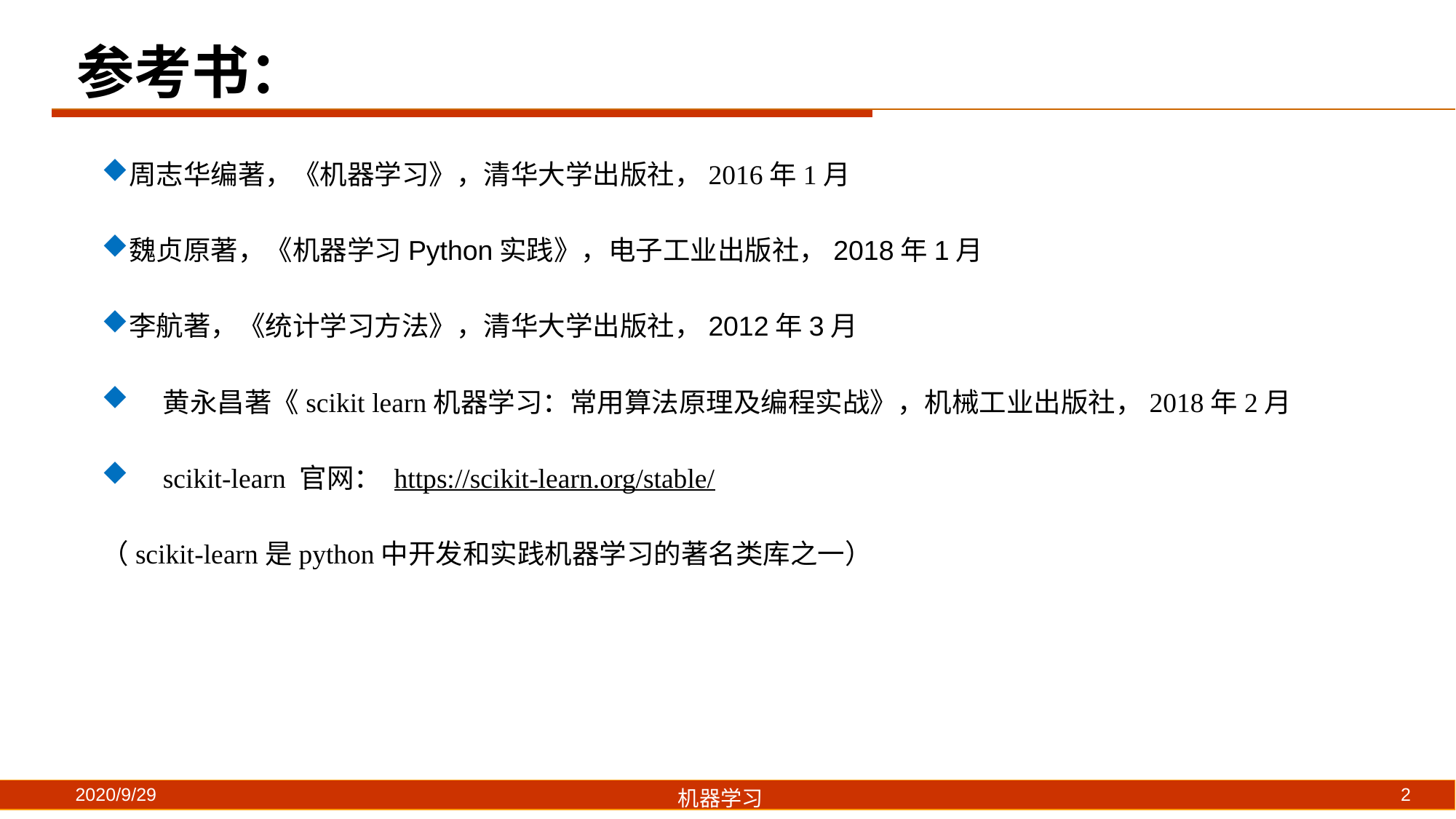

# 参考书：
周志华编著，《机器学习》，清华大学出版社，2016年1月
魏贞原著，《机器学习Python实践》，电子工业出版社，2018年1月
李航著，《统计学习方法》，清华大学出版社，2012年3月
黄永昌著《scikit learn机器学习：常用算法原理及编程实战》，机械工业出版社，2018年2月
scikit-learn 官网： https://scikit-learn.org/stable/
（scikit-learn是python中开发和实践机器学习的著名类库之一）

2
2
2020/9/29